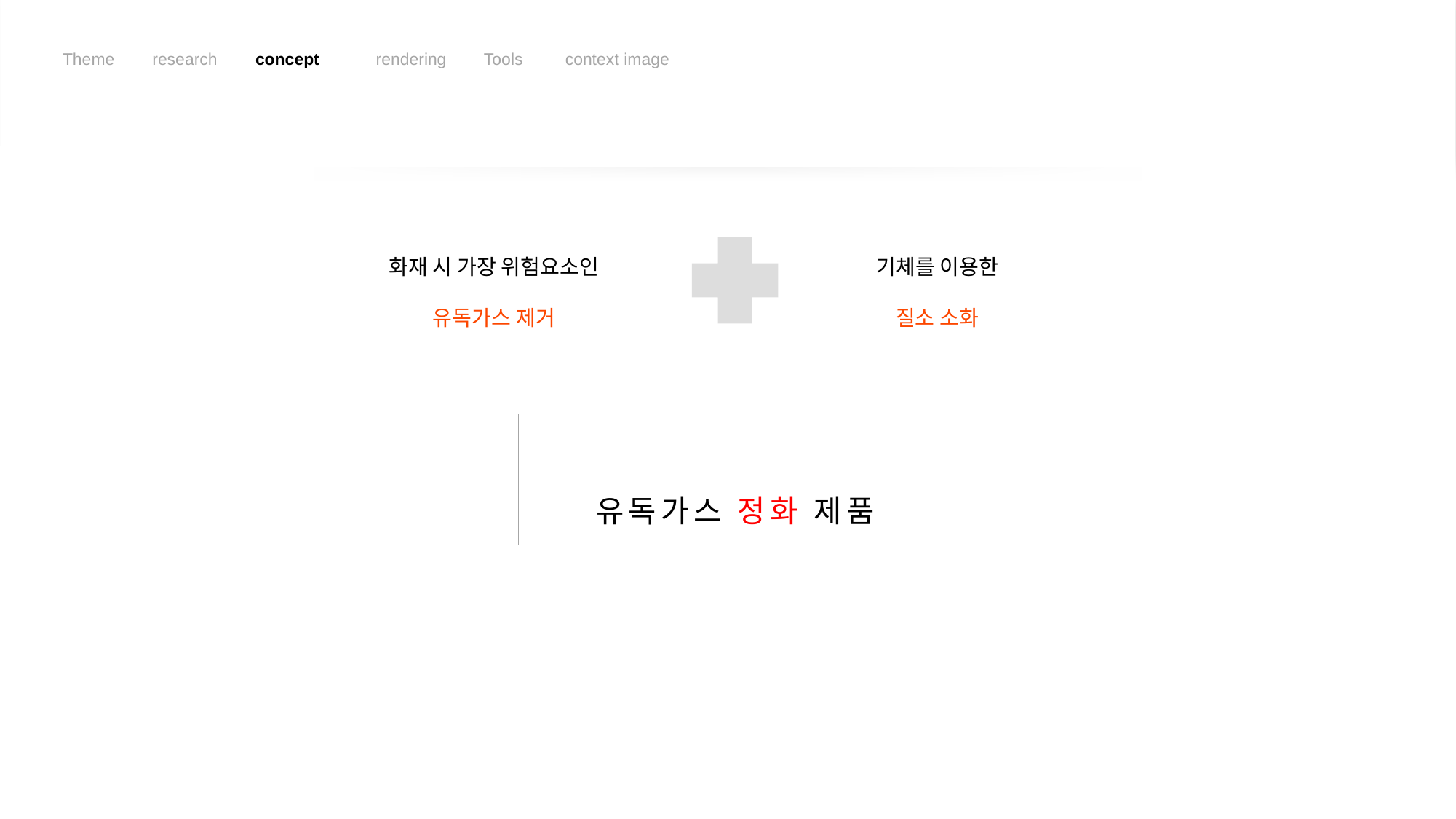

Theme        research        concept            rendering        Tools         context image
화재 시 가장 위험요소인
유독가스 제거
기체를 이용한
질소 소화

유독가스 정화 제품